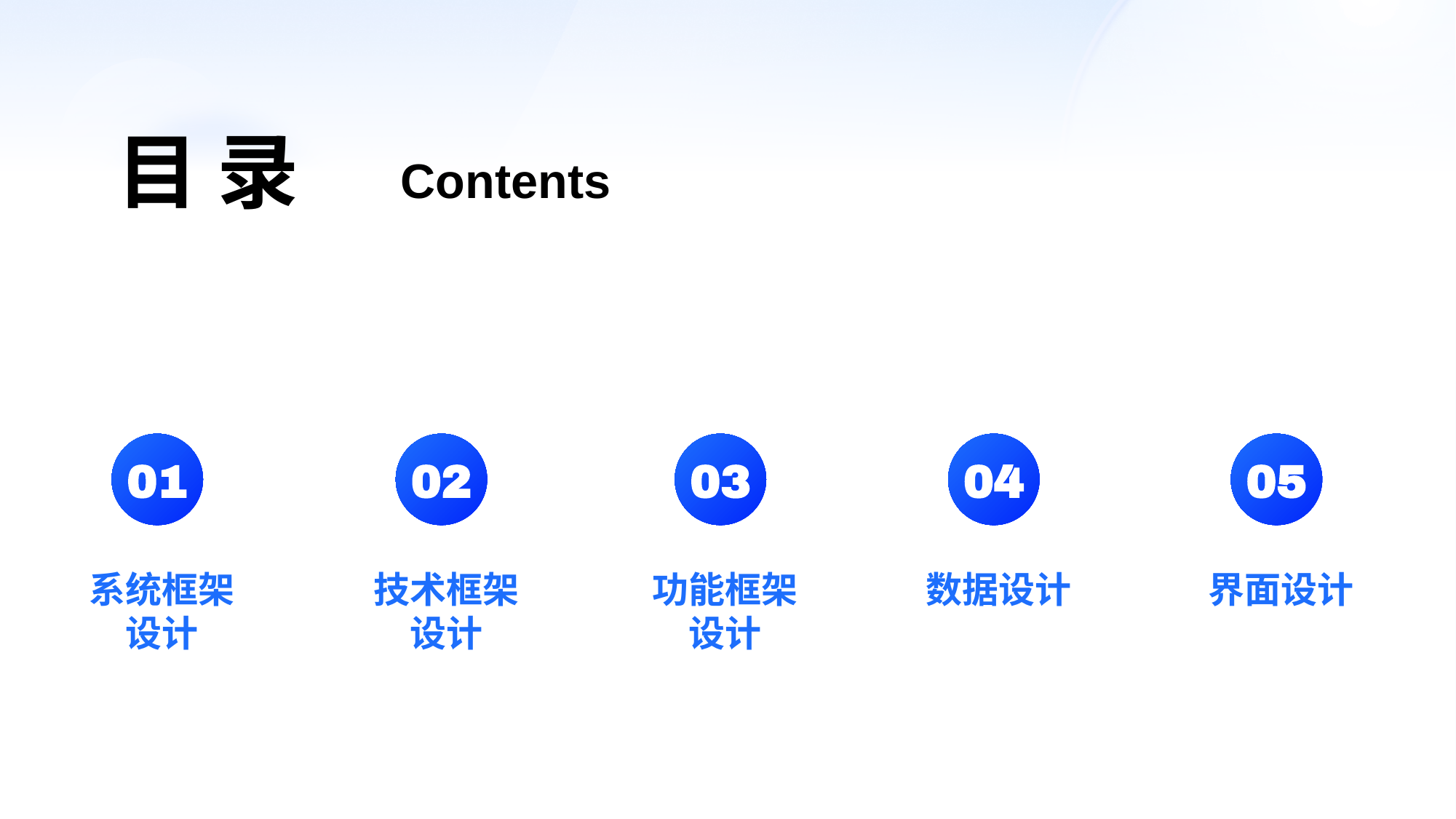

Contents
目 录

01
系统框架设计

02
技术框架设计

03
功能框架设计

04
数据设计

05
界面设计